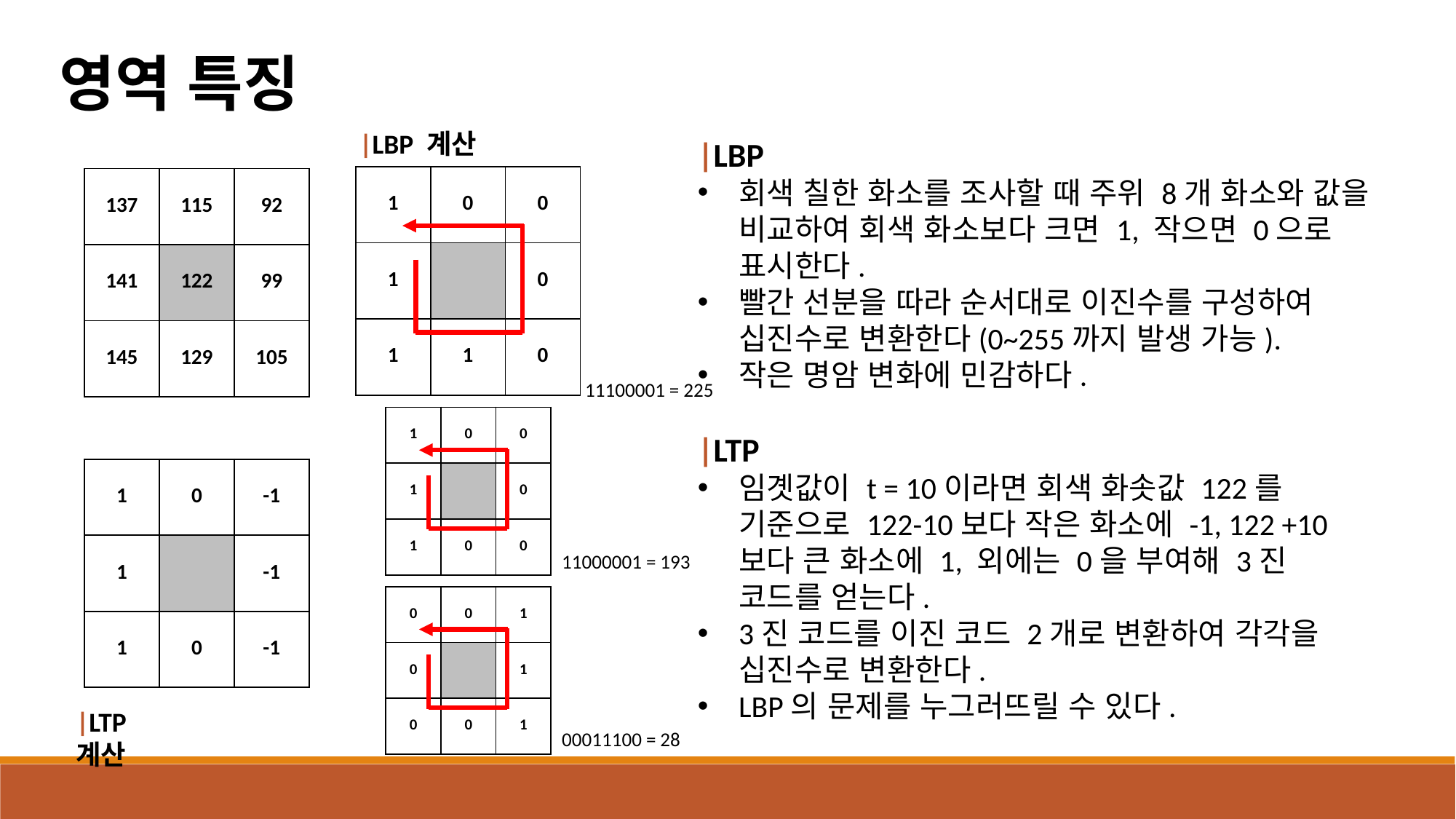

영역 특징
|LBP 계산
|LBP
회색 칠한 화소를 조사할 때 주위 8개 화소와 값을 비교하여 회색 화소보다 크면 1, 작으면 0으로 표시한다.
빨간 선분을 따라 순서대로 이진수를 구성하여 십진수로 변환한다(0~255까지 발생 가능).
작은 명암 변화에 민감하다.

|LTP
임곗값이 t = 10이라면 회색 화솟값 122를 기준으로 122-10보다 작은 화소에 -1, 122 +10보다 큰 화소에 1, 외에는 0을 부여해 3진 코드를 얻는다.
3진 코드를 이진 코드 2개로 변환하여 각각을 십진수로 변환한다.
LBP의 문제를 누그러뜨릴 수 있다.
| 1 | 0 | 0 |
| --- | --- | --- |
| 1 |  | 0 |
| 1 | 1 | 0 |
| 137 | 115 | 92 |
| --- | --- | --- |
| 141 | 122 | 99 |
| 145 | 129 | 105 |
11100001 = 225
| 1 | 0 | 0 |
| --- | --- | --- |
| 1 |  | 0 |
| 1 | 0 | 0 |
| 1 | 0 | -1 |
| --- | --- | --- |
| 1 |  | -1 |
| 1 | 0 | -1 |
11000001 = 193
| 0 | 0 | 1 |
| --- | --- | --- |
| 0 |  | 1 |
| 0 | 0 | 1 |
|LTP 계산
00011100 = 28